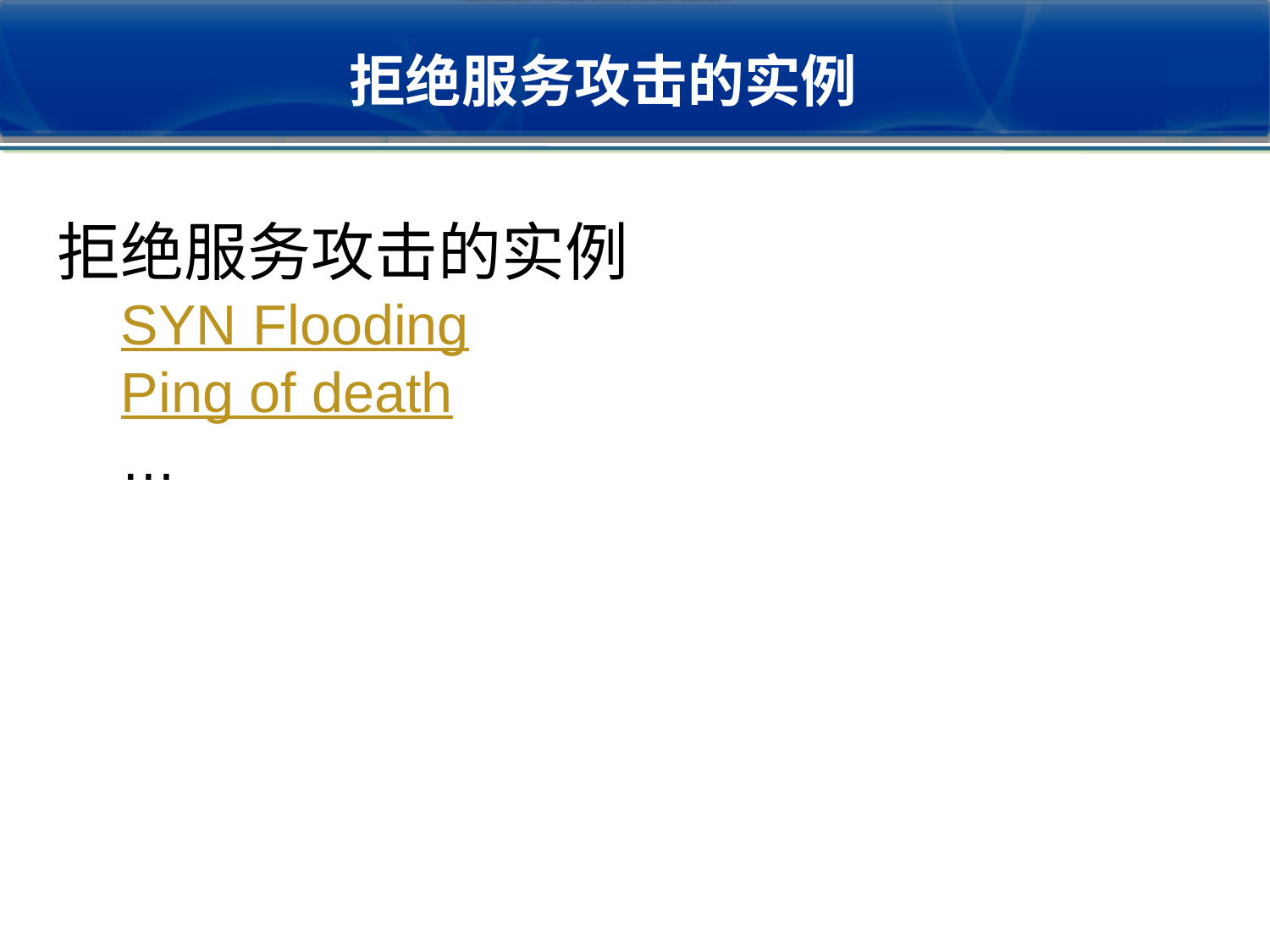

拒绝服务攻击的实例
拒绝服务攻击的实例
SYN Flooding
Ping of death
…